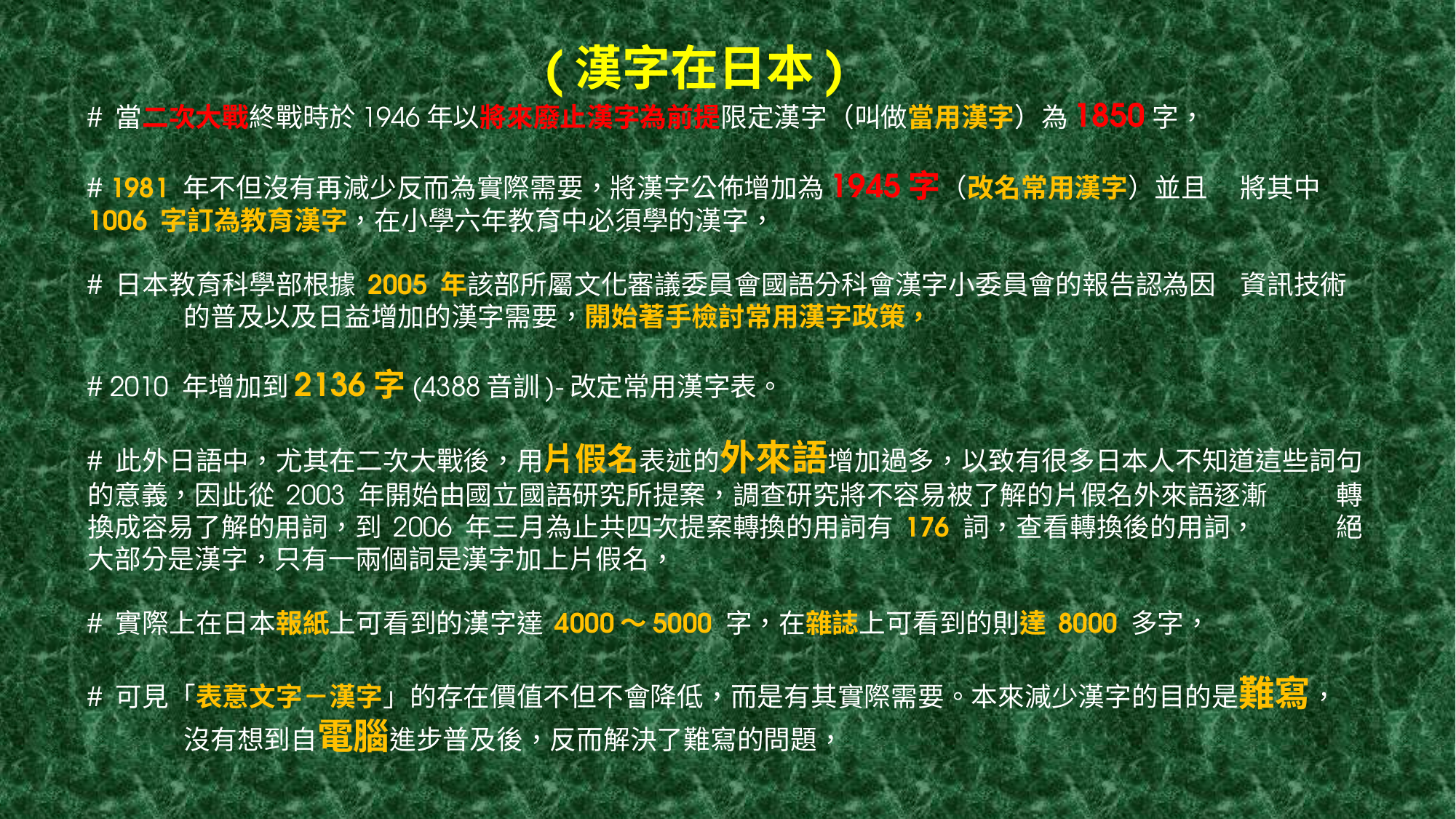

# (漢字在日本) # 當二次大戰終戰時於1946年以將來廢止漢字為前提限定漢字（叫做當用漢字）為1850字， # 1981 年不但沒有再減少反而為實際需要，將漢字公佈增加為1945字（改名常用漢字）並且	將其中 	1006 字訂為教育漢字，在小學六年教育中必須學的漢字， # 日本教育科學部根據 2005 年該部所屬文化審議委員會國語分科會漢字小委員會的報告認為因	資訊技術	的普及以及日益增加的漢字需要，開始著手檢討常用漢字政策， # 2010 年增加到2136字(4388音訓)-改定常用漢字表。 # 此外日語中，尤其在二次大戰後，用片假名表述的外來語增加過多，以致有很多日本人不知道這些詞	句的意義，因此從 2003 年開始由國立國語研究所提案，調查研究將不容易被了解的片假名外來語逐漸	轉換成容易了解的用詞，到 2006 年三月為止共四次提案轉換的用詞有 176 詞，查看轉換後的用詞，	絕大部分是漢字，只有一兩個詞是漢字加上片假名， # 實際上在日本報紙上可看到的漢字達 4000～5000 字，在雜誌上可看到的則達 8000 多字， # 可見「表意文字－漢字」的存在價值不但不會降低，而是有其實際需要。本來減少漢字的目的是難寫，	沒有想到自電腦進步普及後，反而解決了難寫的問題，